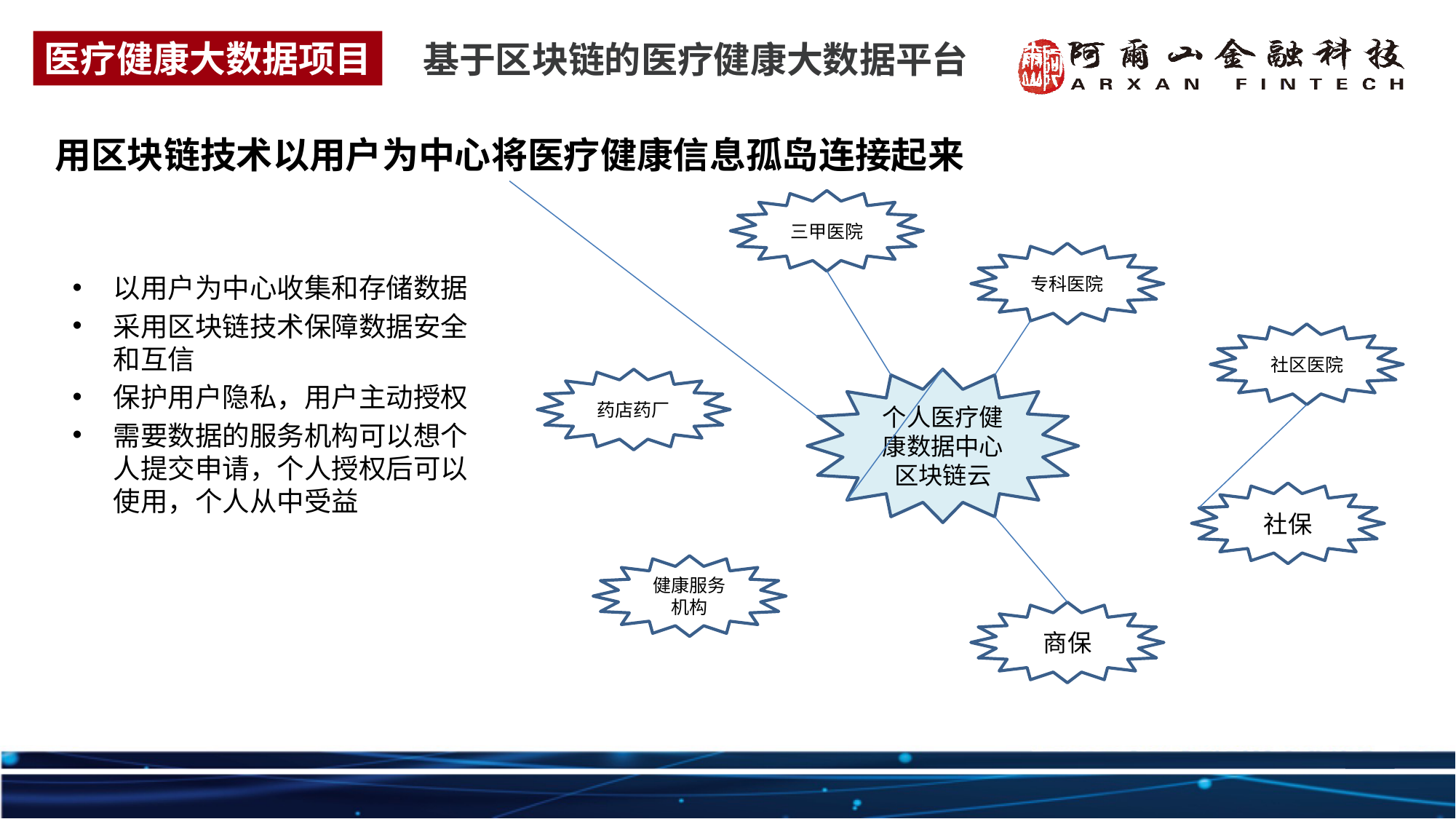

医疗健康大数据项目
基于区块链的医疗健康大数据平台
用区块链技术以用户为中心将医疗健康信息孤岛连接起来
三甲医院
专科医院
以用户为中心收集和存储数据
采用区块链技术保障数据安全和互信
保护用户隐私，用户主动授权
需要数据的服务机构可以想个人提交申请，个人授权后可以使用，个人从中受益
社区医院
药店药厂
个人医疗健康数据中心区块链云
社保
健康服务机构
商保